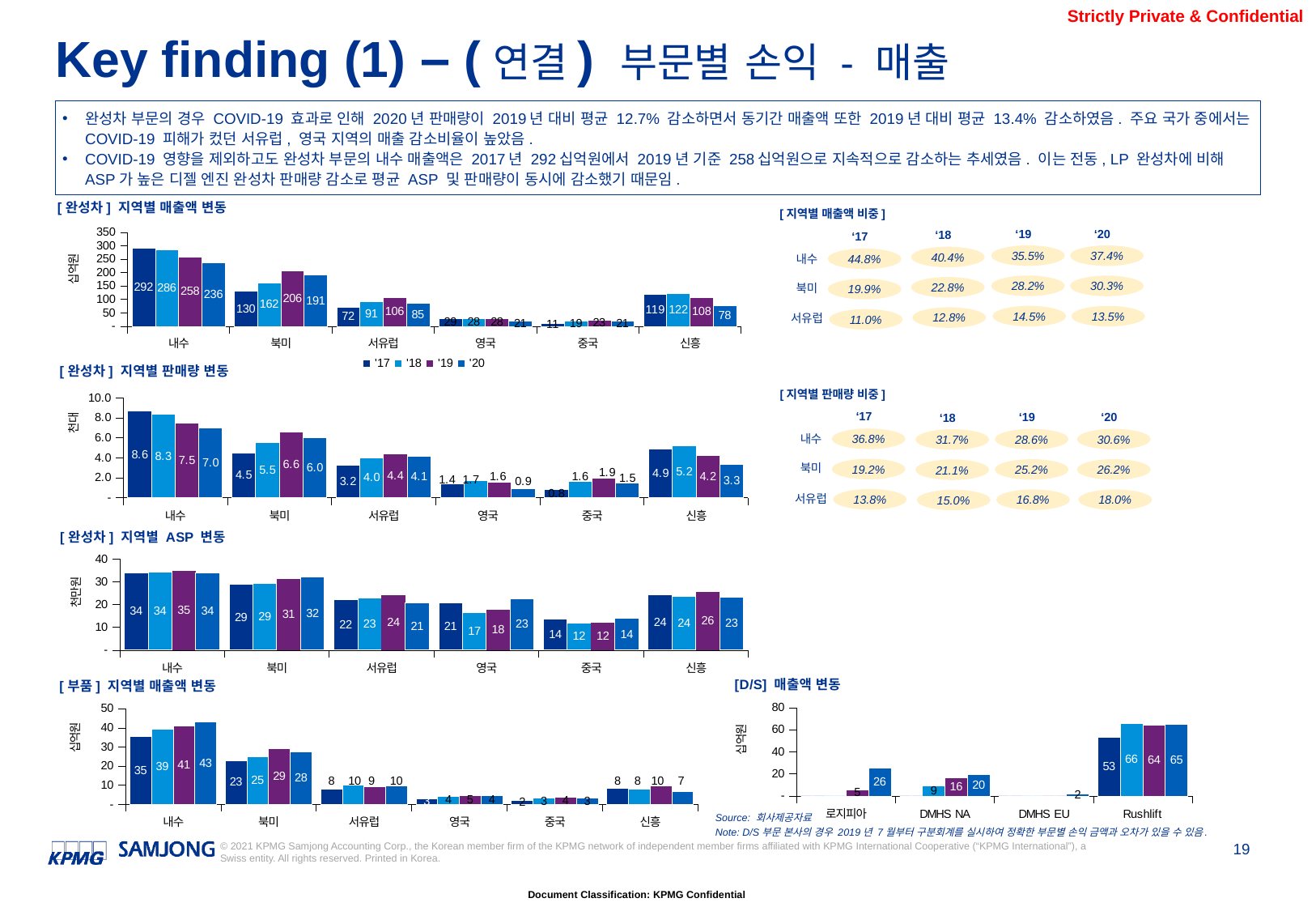

Key finding (1) – (연결) 부문별 손익 - 매출
완성차 부문의 경우 COVID-19 효과로 인해 2020년 판매량이 2019년 대비 평균 12.7% 감소하면서 동기간 매출액 또한 2019년 대비 평균 13.4% 감소하였음. 주요 국가 중에서는 COVID-19 피해가 컸던 서유럽, 영국 지역의 매출 감소비율이 높았음.
COVID-19 영향을 제외하고도 완성차 부문의 내수 매출액은 2017년 292십억원에서 2019년 기준 258십억원으로 지속적으로 감소하는 추세였음. 이는 전동, LP 완성차에 비해 ASP가 높은 디젤 엔진 완성차 판매량 감소로 평균 ASP 및 판매량이 동시에 감소했기 때문임.

### Chart: [완성차] 지역별 매출액 변동

| Category | '17 | '18 | '19 | '20 |
|---|---|---|---|---|
| 내수 | 291867174419.2283 | 285992902706.62476 | 258485984849.60812 | 235873724712.00003 |
| 북미 | 129635568558.10474 | 161700057725.8255 | 205623144563.6308 | 190780358649.69482 |
| 서유럽 | 71563897283.73285 | 90514439938.43939 | 105665428131.12796 | 84874957141.45596 |
| 영국 | 28590984061.21228 | 28136836515.68484 | 28222429732.15283 | 20618077140.046776 |
| 중국 | 10955810598.11 | 19103895082.591953 | 22775842570.844402 | 20719311870.55498 |
| 신흥 | 118977993694.40913 | 122265410956.16443 | 107544049015.28242 | 77738957797.936 |
[지역별 매출액 비중]
‘20
‘17
37.4%
44.8%
내수
30.3%
북미
19.9%
13.5%
서유럽
11.0%
‘19
‘18
35.5%
40.4%
28.2%
22.8%
14.5%
12.8%

### Chart: [완성차] 지역별 판매량 변동

| Category | '17 | '18 | '19 | '20 |
|---|---|---|---|---|
| 내수 | 8640.0 | 8319.0 | 7474.0 | 6987.0 |
| 북미 | 4503.0 | 5549.0 | 6589.0 | 5976.0 |
| 서유럽 | 3228.0 | 3950.0 | 4385.0 | 4120.0 |
| 영국 | 1384.0 | 1693.0 | 1589.0 | 910.0 |
| 중국 | 800.0 | 1600.0 | 1924.0 | 1504.0 |
| 신흥 | 4901.0 | 5173.0 | 4192.0 | 3336.0 |
[지역별 판매량 비중]
‘17
‘20
36.8%
30.6%
내수
북미
19.2%
26.2%
서유럽
13.8%
18.0%
‘19
‘18
28.6%
31.7%
25.2%
21.1%
16.8%
15.0%

### Chart: [완성차] 지역별 ASP 변동

| Category | '17 | '18 | '19 | '20 |
|---|---|---|---|---|
| 내수 | 33780922.96518846 | 34378278.96461411 | 34584691.57741613 | 33758941.56462001 |
| 북미 | 28788711.649590213 | 29140396.057997026 | 31207033.62629091 | 31924424.138168477 |
| 서유럽 | 22169732.739694193 | 22915048.085680857 | 24097018.95806795 | 20600717.752780575 |
| 영국 | 20658225.477754537 | 16619513.594615972 | 17761126.326087367 | 22657227.626425028 |
| 중국 | 13694763.247637501 | 11939934.426619971 | 11837756.013952391 | 13776138.211805174 |
| 신흥 | 24276268.862356484 | 23635300.784102924 | 25654591.84524867 | 23303044.903458036 |

### Chart: [D/S] 매출액 변동

| Category | '17 | '18 | '19 | '20 |
|---|---|---|---|---|
| 로지피아 | 0.0 | 0.0 | 5269097181.999897 | 25574392539.713036 |
| DMHS NA | 0.0 | 9477610445.819473 | 16442922973.039455 | 19680829504.538284 |
| DMHS EU | 0.0 | 0.0 | 0.0 | 1885455000.0 |
| Rushlift | 52955601100.26 | 65512397594.168945 | 64328988775.11945 | 64977964541.2384 |

### Chart: [부품] 지역별 매출액 변동

| Category | '17 | '18 | '19 | '20 |
|---|---|---|---|---|
| 내수 | 35424751367.99999 | 39245410059.99999 | 41006903169.0 | 43253307683.0 |
| 북미 | 23034614430.76639 | 25059975020.58533 | 29224033504.067535 | 27760877013.105976 |
| 서유럽 | 7981303094.626428 | 9993132163.6227 | 9270847791.868801 | 9711376362.608566 |
| 영국 | 2780370954.3822 | 4390045323.041803 | 4842010363.882897 | 4476679082.396282 |
| 중국 | 2267658550.61735 | 3214951753.827501 | 3670078575.4801593 | 3311879833.1455283 |
| 신흥 | 8417810626.0 | 8173330430.999999 | 9592321014.0 | 6972940120.0 |
Source: 회사제공자료
Note: D/S부문 본사의 경우 2019년 7월부터 구분회계를 실시하여 정확한 부문별 손익 금액과 오차가 있을 수 있음.